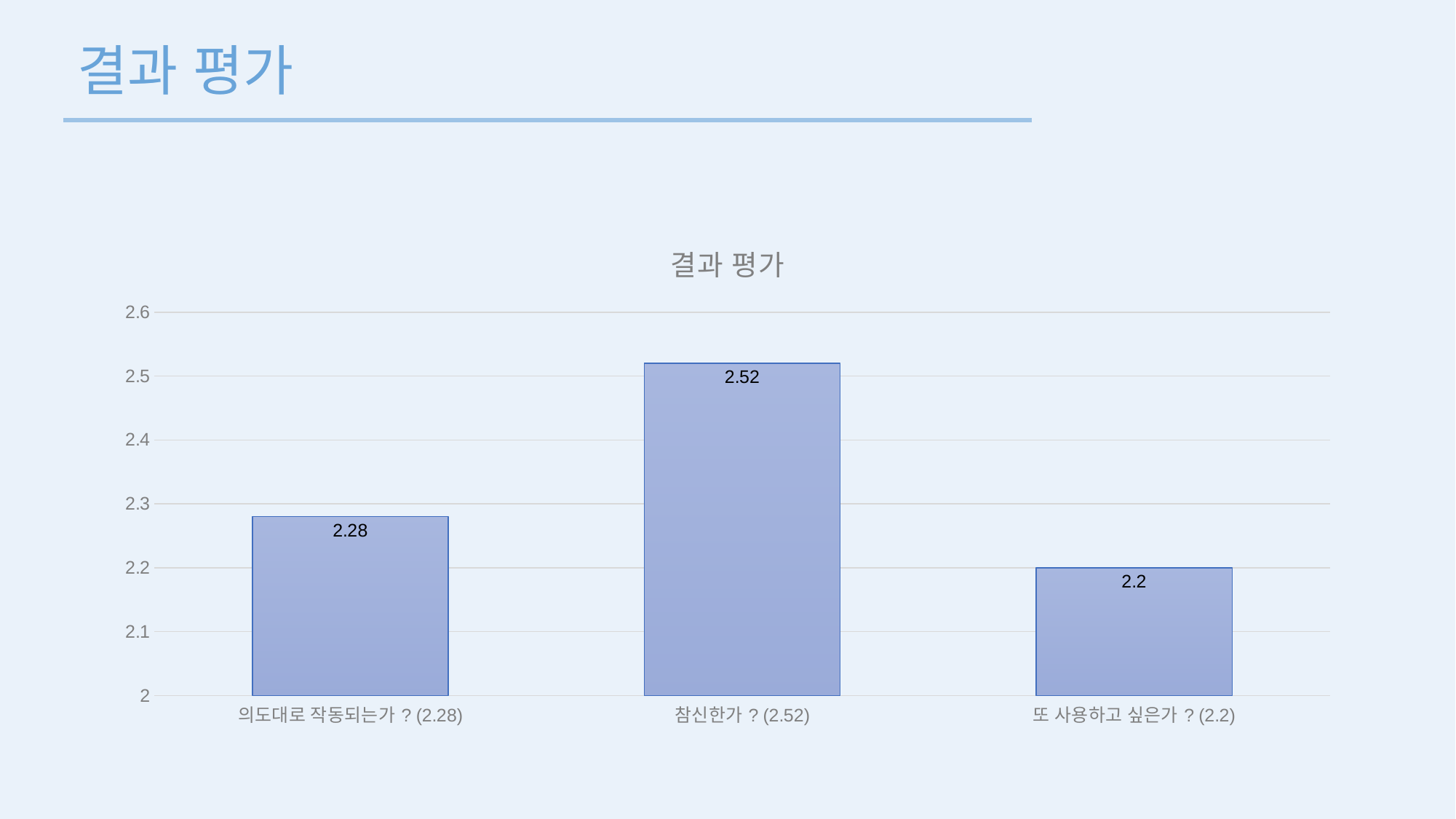

결과 평가

### Chart: 결과 평가

| Category | 계열 1 |
|---|---|
| 의도대로 작동되는가? (2.28) | 2.28 |
| 참신한가? (2.52) | 2.52 |
| 또 사용하고 싶은가? (2.2) | 2.2 |